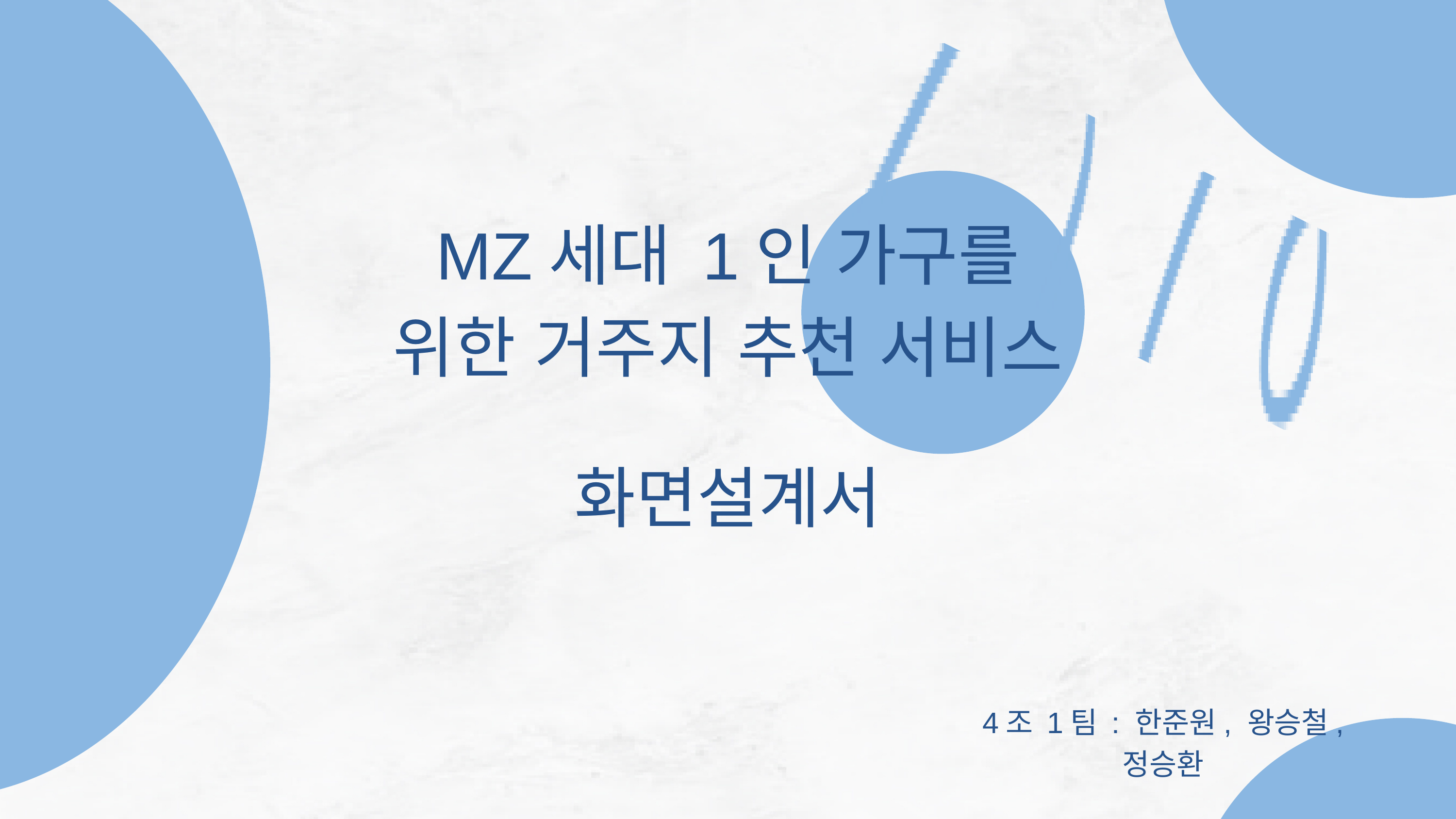

MZ세대 1인 가구를 위한 거주지 추천 서비스

화면설계서

4조 1팀 : 한준원, 왕승철, 정승환